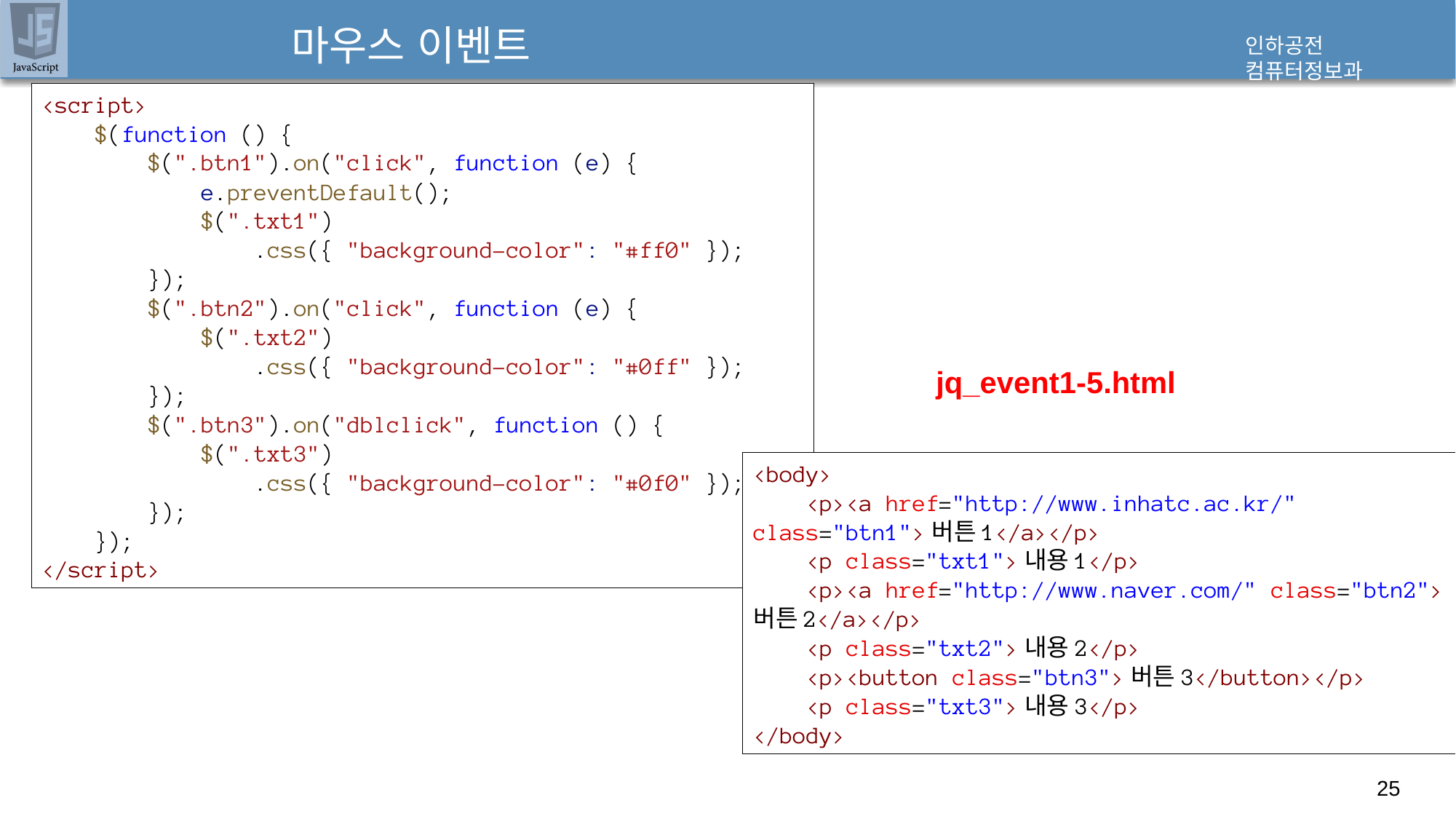

# 마우스 이벤트
<script>
    $(function () {
        $(".btn1").on("click", function (e) {
            e.preventDefault();
            $(".txt1")
                .css({ "background-color": "#ff0" });
        });
        $(".btn2").on("click", function (e) {
            $(".txt2")
                .css({ "background-color": "#0ff" });
        });
        $(".btn3").on("dblclick", function () {
            $(".txt3")
                .css({ "background-color": "#0f0" });
        });
    });
</script>
jq_event1-5.html
<body>
    <p><a href="http://www.inhatc.ac.kr/" class="btn1">버튼1</a></p>
    <p class="txt1">내용1</p>
    <p><a href="http://www.naver.com/" class="btn2">버튼2</a></p>
    <p class="txt2">내용2</p>
    <p><button class="btn3">버튼3</button></p>
    <p class="txt3">내용3</p>
</body>